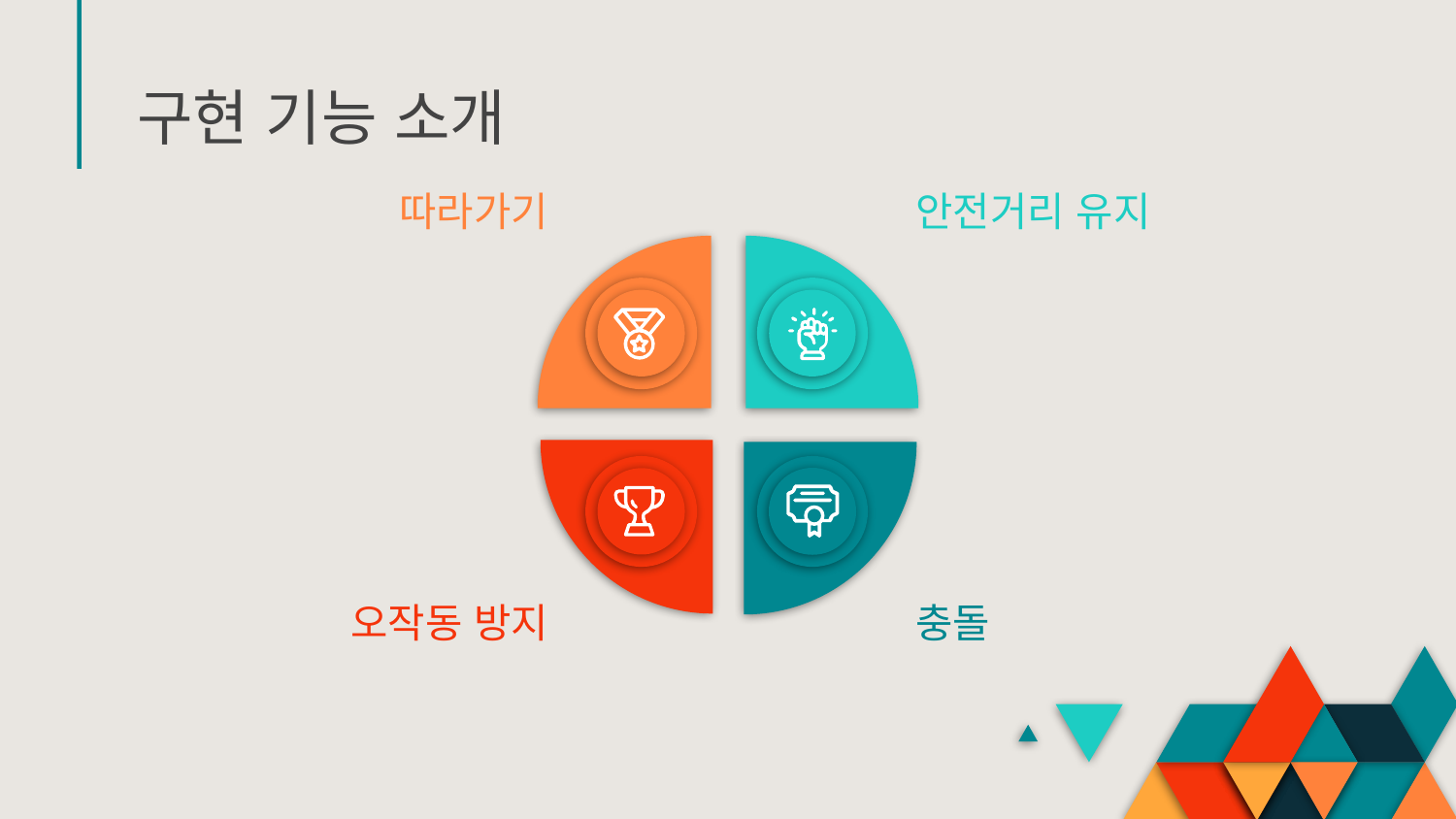

# 구현 기능 소개
따라가기
안전거리 유지

오작동 방지
충돌